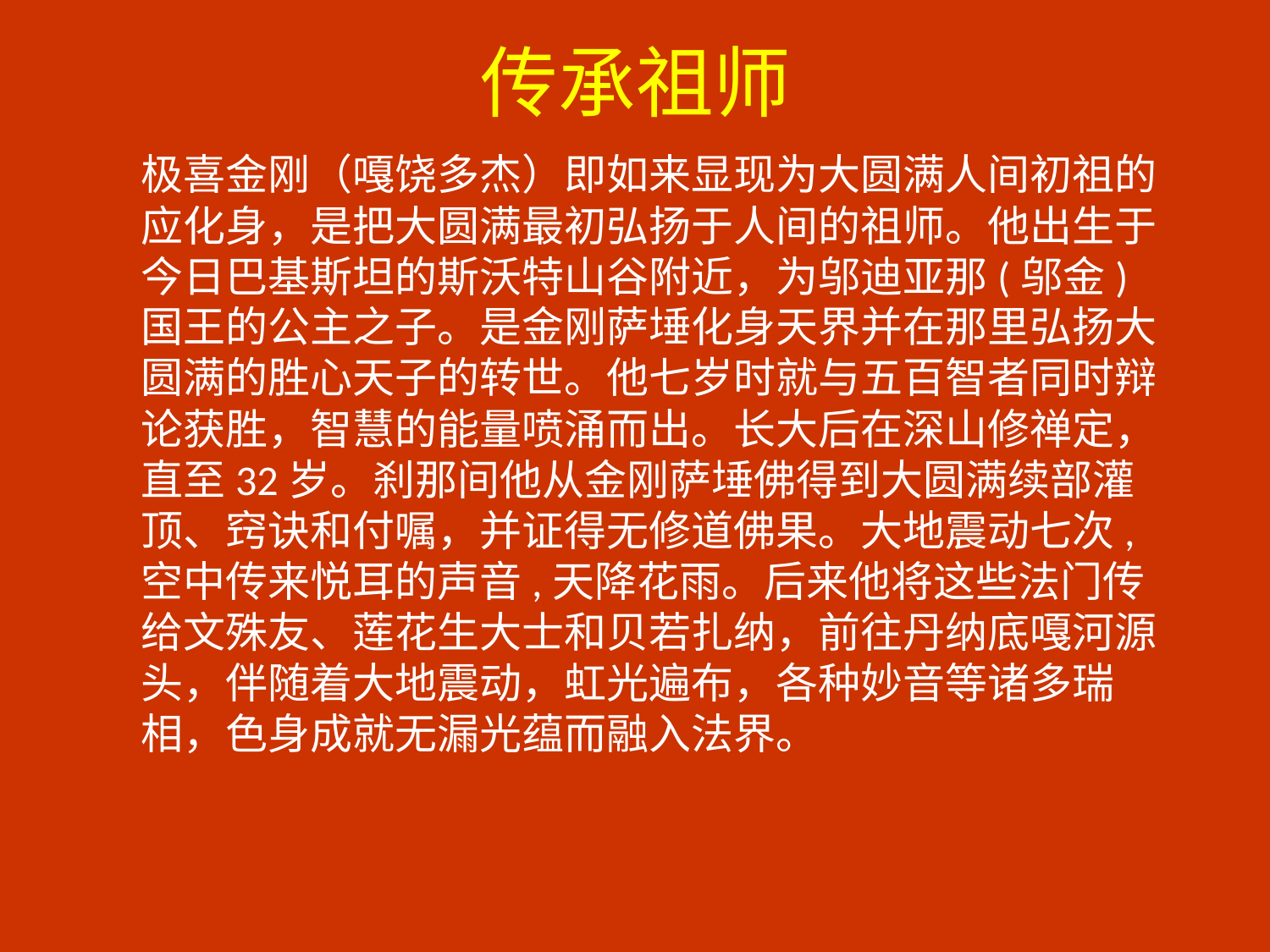

# 传承祖师
极喜金刚（嘎饶多杰）即如来显现为大圆满人间初祖的应化身，是把大圆满最初弘扬于人间的祖师。他出生于今日巴基斯坦的斯沃特山谷附近，为邬迪亚那(邬金)国王的公主之子。是金刚萨埵化身天界并在那里弘扬大圆满的胜心天子的转世。他七岁时就与五百智者同时辩论获胜，智慧的能量喷涌而出。长大后在深山修禅定，直至32岁。刹那间他从金刚萨埵佛得到大圆满续部灌顶、窍诀和付嘱，并证得无修道佛果。大地震动七次,空中传来悦耳的声音,天降花雨。后来他将这些法门传给文殊友、莲花生大士和贝若扎纳，前往丹纳底嘎河源头，伴随着大地震动，虹光遍布，各种妙音等诸多瑞相，色身成就无漏光蕴而融入法界。